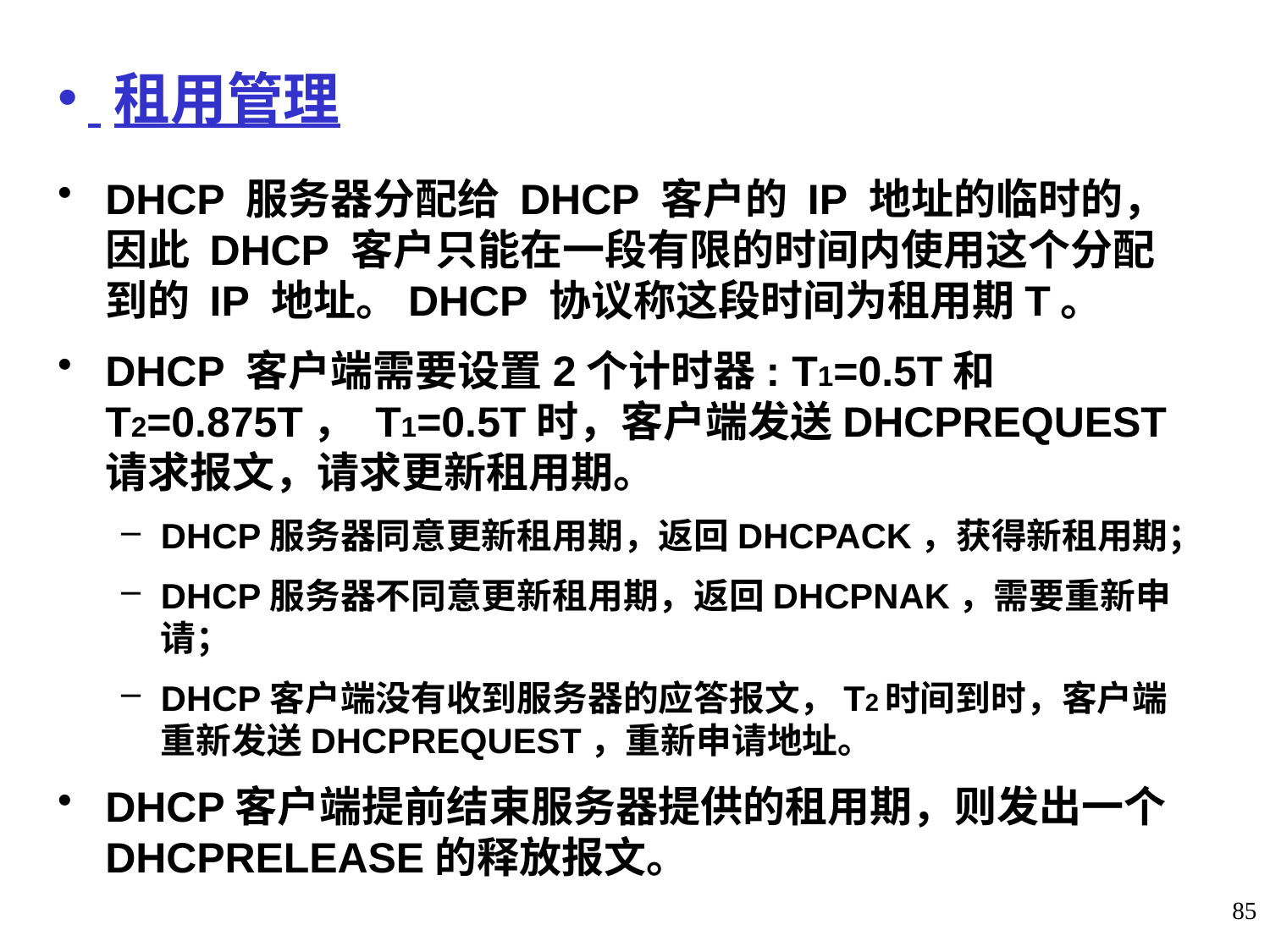

租用管理
DHCP 服务器分配给 DHCP 客户的 IP 地址的临时的，因此 DHCP 客户只能在一段有限的时间内使用这个分配到的 IP 地址。DHCP 协议称这段时间为租用期T。
DHCP 客户端需要设置2个计时器: T1=0.5T和T2=0.875T， T1=0.5T时，客户端发送DHCPREQUEST请求报文，请求更新租用期。
DHCP服务器同意更新租用期，返回DHCPACK，获得新租用期；
DHCP服务器不同意更新租用期，返回DHCPNAK，需要重新申请；
DHCP客户端没有收到服务器的应答报文，T2时间到时，客户端重新发送DHCPREQUEST，重新申请地址。
DHCP客户端提前结束服务器提供的租用期，则发出一个DHCPRELEASE的释放报文。
85